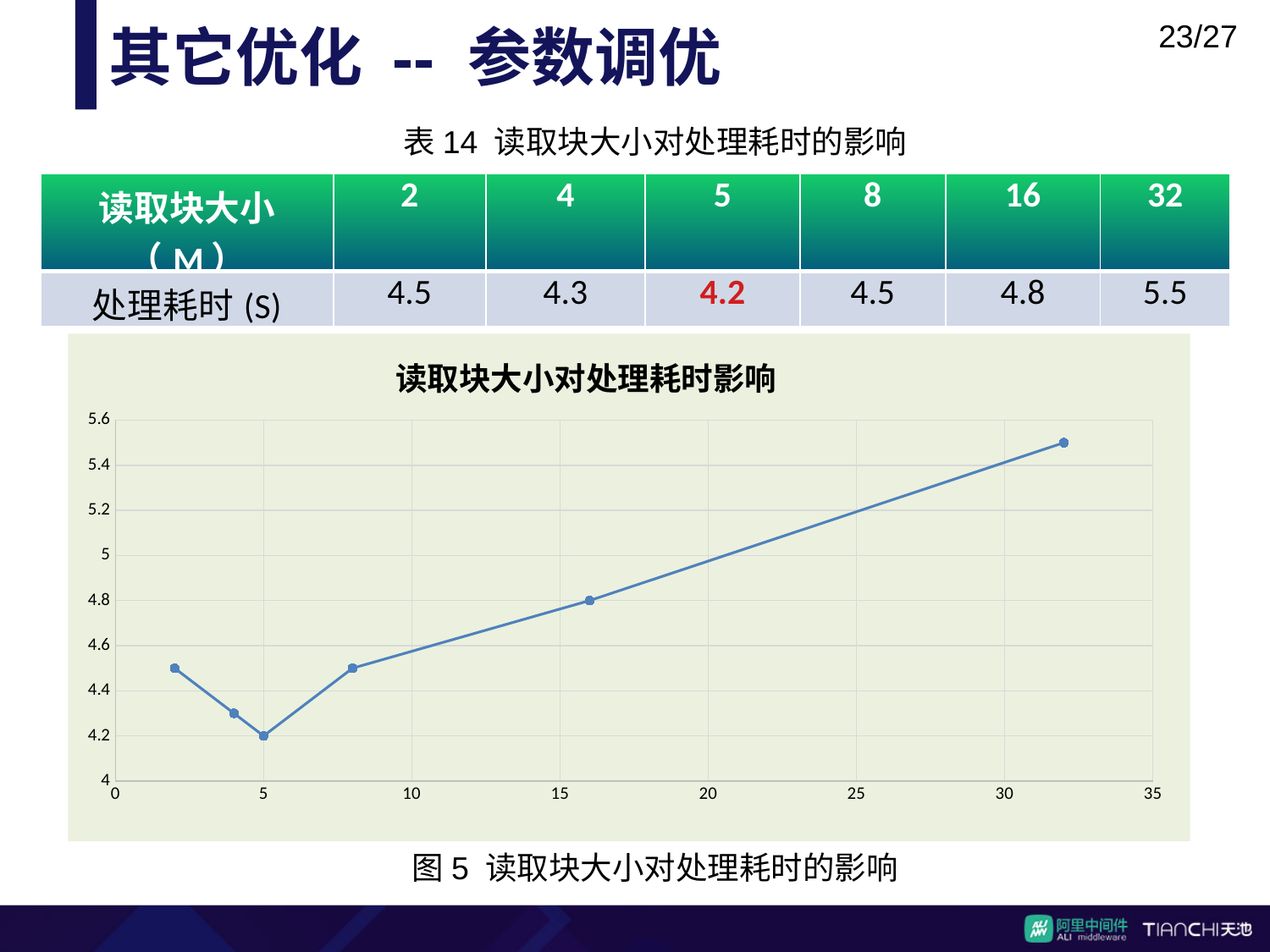

23/27
其它优化 -- 参数调优
表14 读取块大小对处理耗时的影响
| 读取块大小（M） | 2 | 4 | 5 | 8 | 16 | 32 |
| --- | --- | --- | --- | --- | --- | --- |
| 处理耗时(S) | 4.5 | 4.3 | 4.2 | 4.5 | 4.8 | 5.5 |

### Chart: 读取块大小对处理耗时影响

| Category | 耗时 |
|---|---|
图5 读取块大小对处理耗时的影响